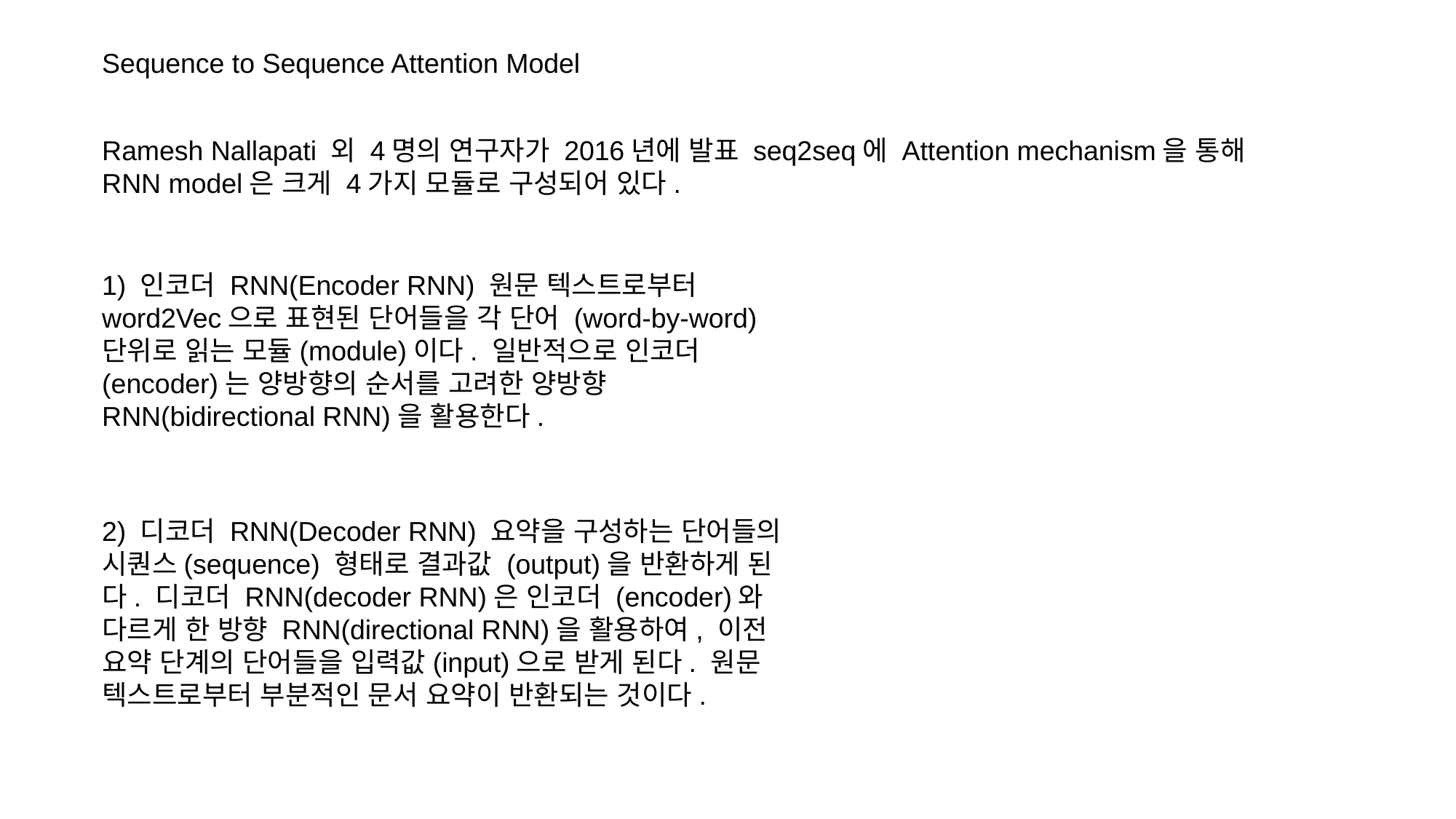

Sequence to Sequence Attention Model
Ramesh Nallapati 외 4명의 연구자가 2016년에 발표 seq2seq에 Attention mechanism을 통해
RNN model은 크게 4가지 모듈로 구성되어 있다.
1) 인코더 RNN(Encoder RNN) 원문 텍스트로부터 word2Vec으로 표현된 단어들을 각 단어 (word-by-word) 단위로 읽는 모듈(module)이다. 일반적으로 인코더 (encoder)는 양방향의 순서를 고려한 양방향 RNN(bidirectional RNN)을 활용한다.

2) 디코더 RNN(Decoder RNN) 요약을 구성하는 단어들의 시퀀스(sequence) 형태로 결과값 (output)을 반환하게 된다. 디코더 RNN(decoder RNN)은 인코더 (encoder)와 다르게 한 방향 RNN(directional RNN)을 활용하여, 이전 요약 단계의 단어들을 입력값(input)으로 받게 된다. 원문 텍스트로부터 부분적인 문서 요약이 반환되는 것이다.